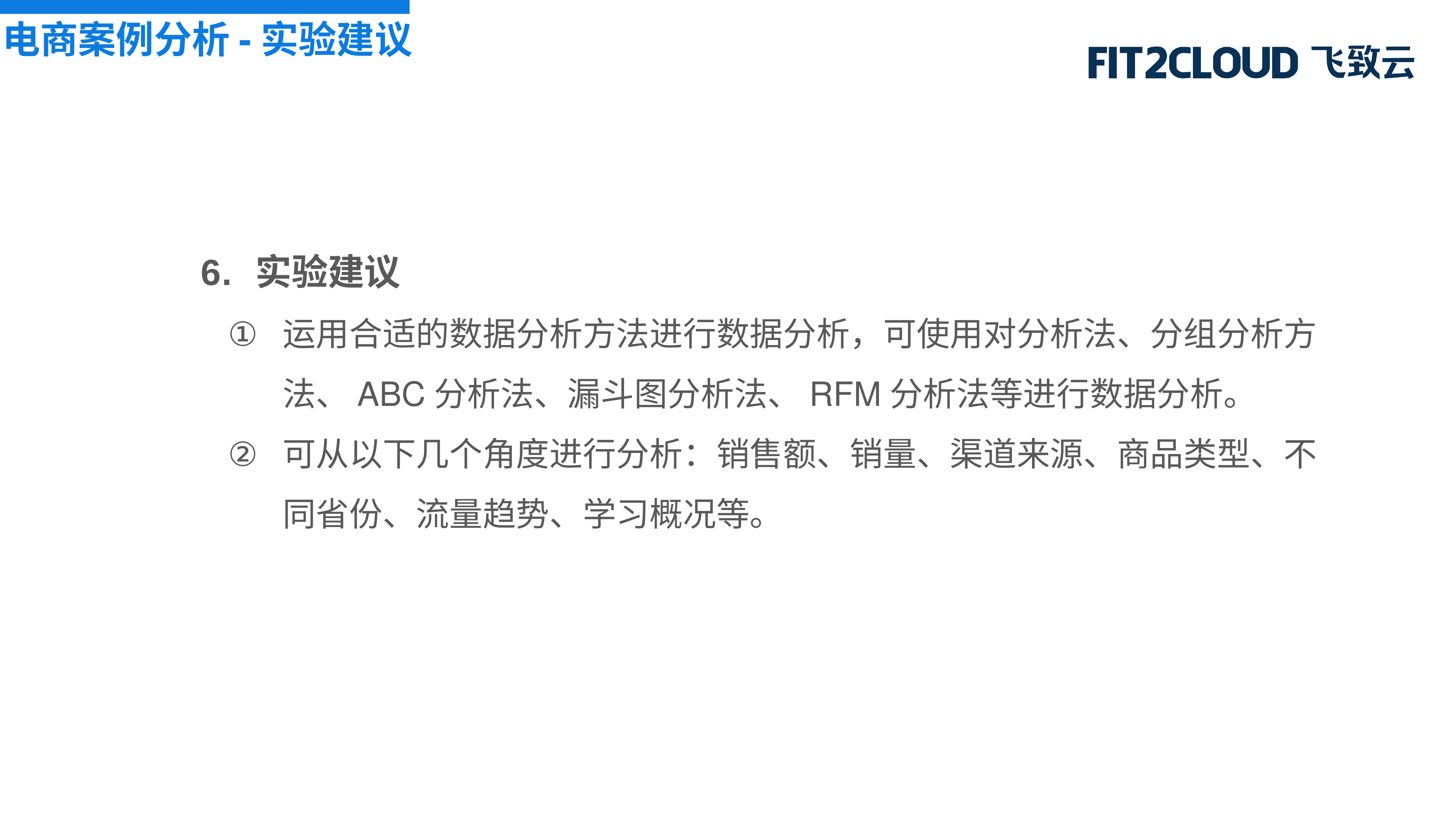

电商案例分析-实验建议
实验建议
运用合适的数据分析方法进行数据分析，可使用对分析法、分组分析方法、ABC分析法、漏斗图分析法、RFM分析法等进行数据分析。
可从以下几个角度进行分析：销售额、销量、渠道来源、商品类型、不同省份、流量趋势、学习概况等。